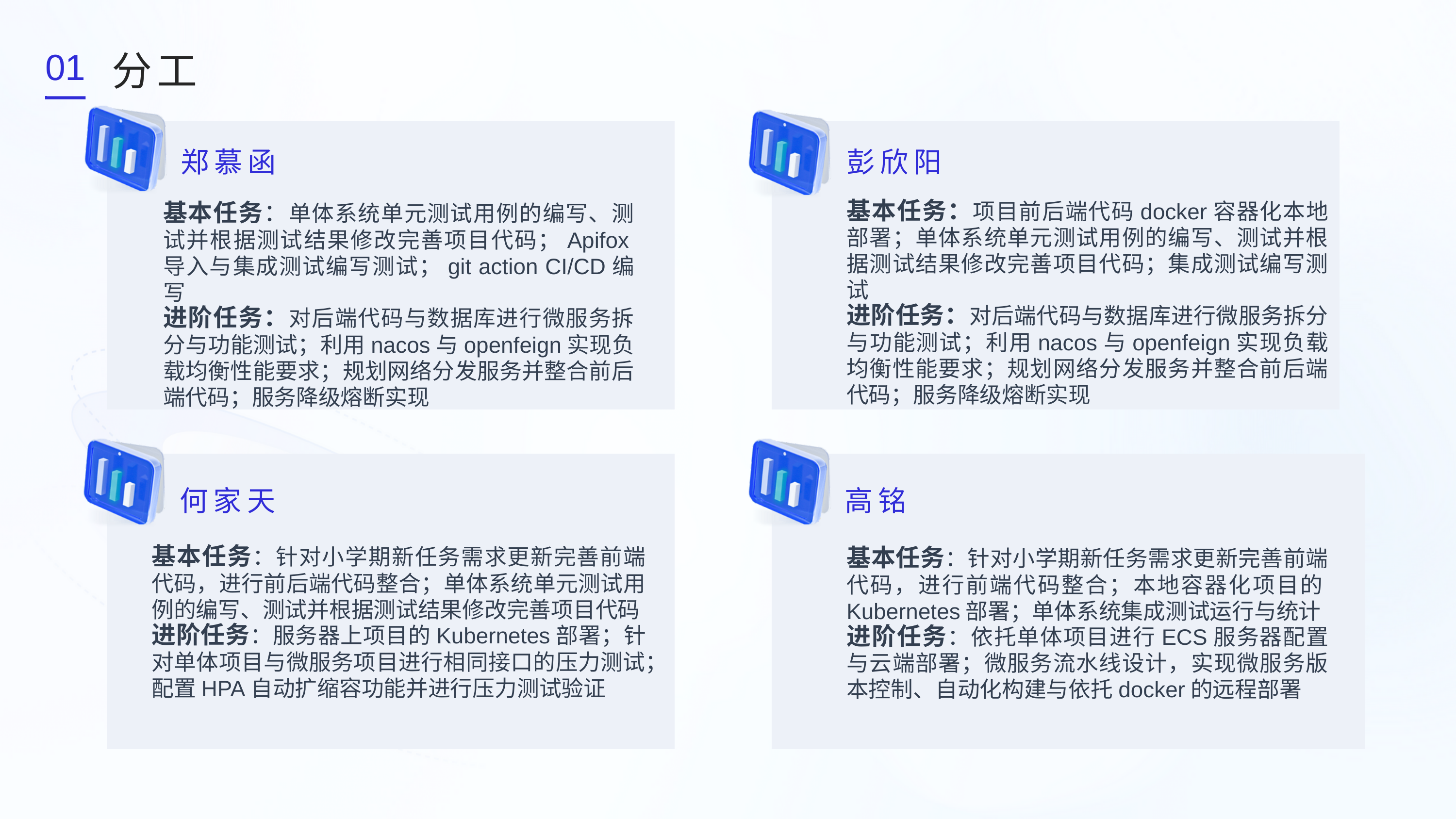

01
分工

郑慕函
彭欣阳
基本任务：项目前后端代码docker容器化本地部署；单体系统单元测试用例的编写、测试并根据测试结果修改完善项目代码；集成测试编写测试
进阶任务：对后端代码与数据库进行微服务拆分与功能测试；利用nacos与openfeign实现负载均衡性能要求；规划网络分发服务并整合前后端代码；服务降级熔断实现
基本任务：单体系统单元测试用例的编写、测试并根据测试结果修改完善项目代码；Apifox导入与集成测试编写测试；git action CI/CD编写
进阶任务：对后端代码与数据库进行微服务拆分与功能测试；利用nacos与openfeign实现负载均衡性能要求；规划网络分发服务并整合前后端代码；服务降级熔断实现

何家天
高铭
基本任务：针对小学期新任务需求更新完善前端代码，进行前后端代码整合；单体系统单元测试用例的编写、测试并根据测试结果修改完善项目代码
进阶任务：服务器上项目的Kubernetes部署；针对单体项目与微服务项目进行相同接口的压力测试；配置HPA自动扩缩容功能并进行压力测试验证
基本任务：针对小学期新任务需求更新完善前端代码，进行前端代码整合；本地容器化项目的Kubernetes部署；单体系统集成测试运行与统计
进阶任务：依托单体项目进行ECS服务器配置与云端部署；微服务流水线设计，实现微服务版本控制、自动化构建与依托docker的远程部署